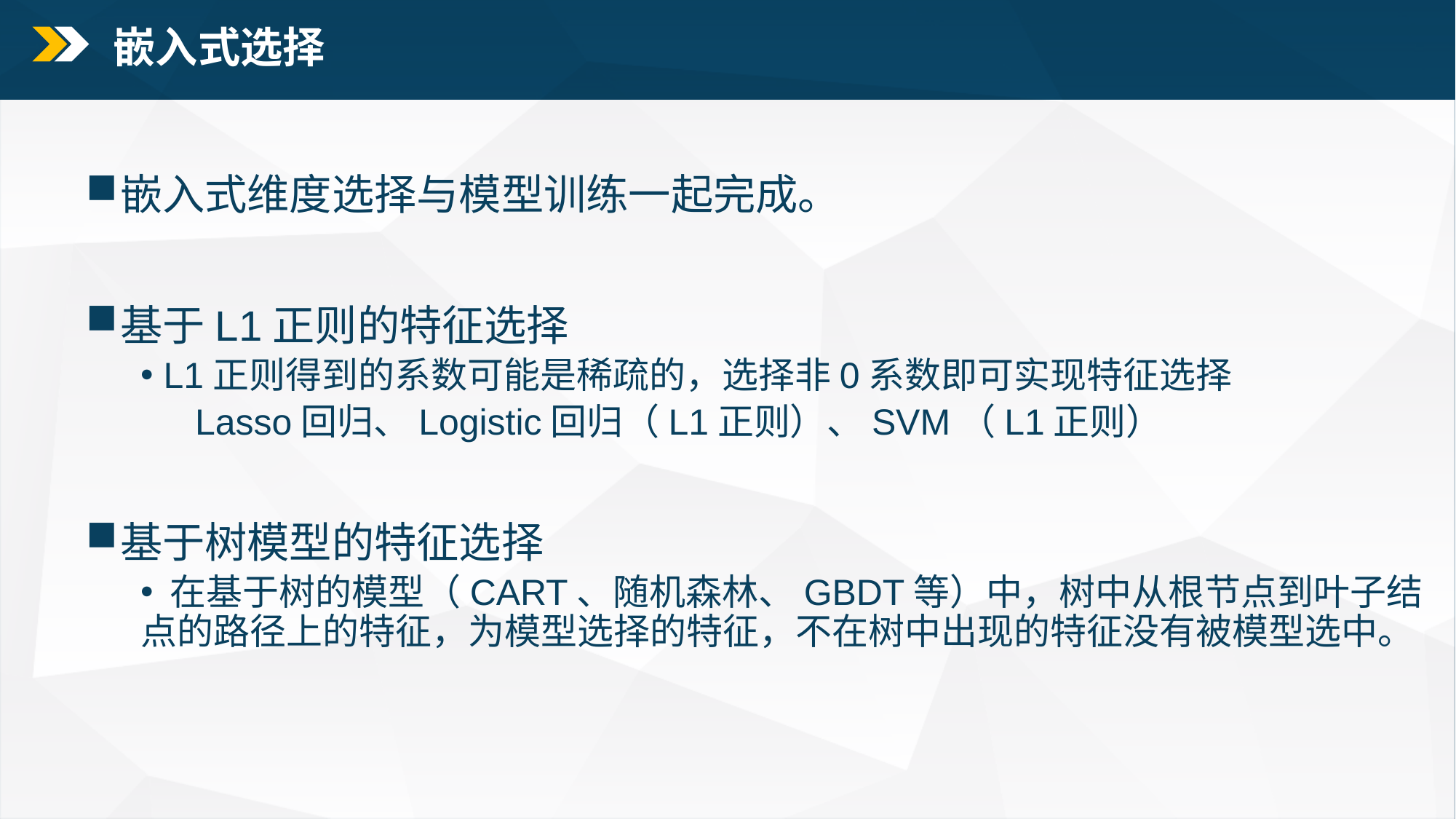

嵌入式选择

嵌入式维度选择与模型训练一起完成。

基于L1正则的特征选择
 L1正则得到的系数可能是稀疏的，选择非0系数即可实现特征选择
Lasso回归、Logistic回归（L1正则）、SVM（L1正则）

基于树模型的特征选择
 在基于树的模型（CART、随机森林、GBDT等）中，树中从根节点到叶子结点的路径上的特征，为模型选择的特征，不在树中出现的特征没有被模型选中。